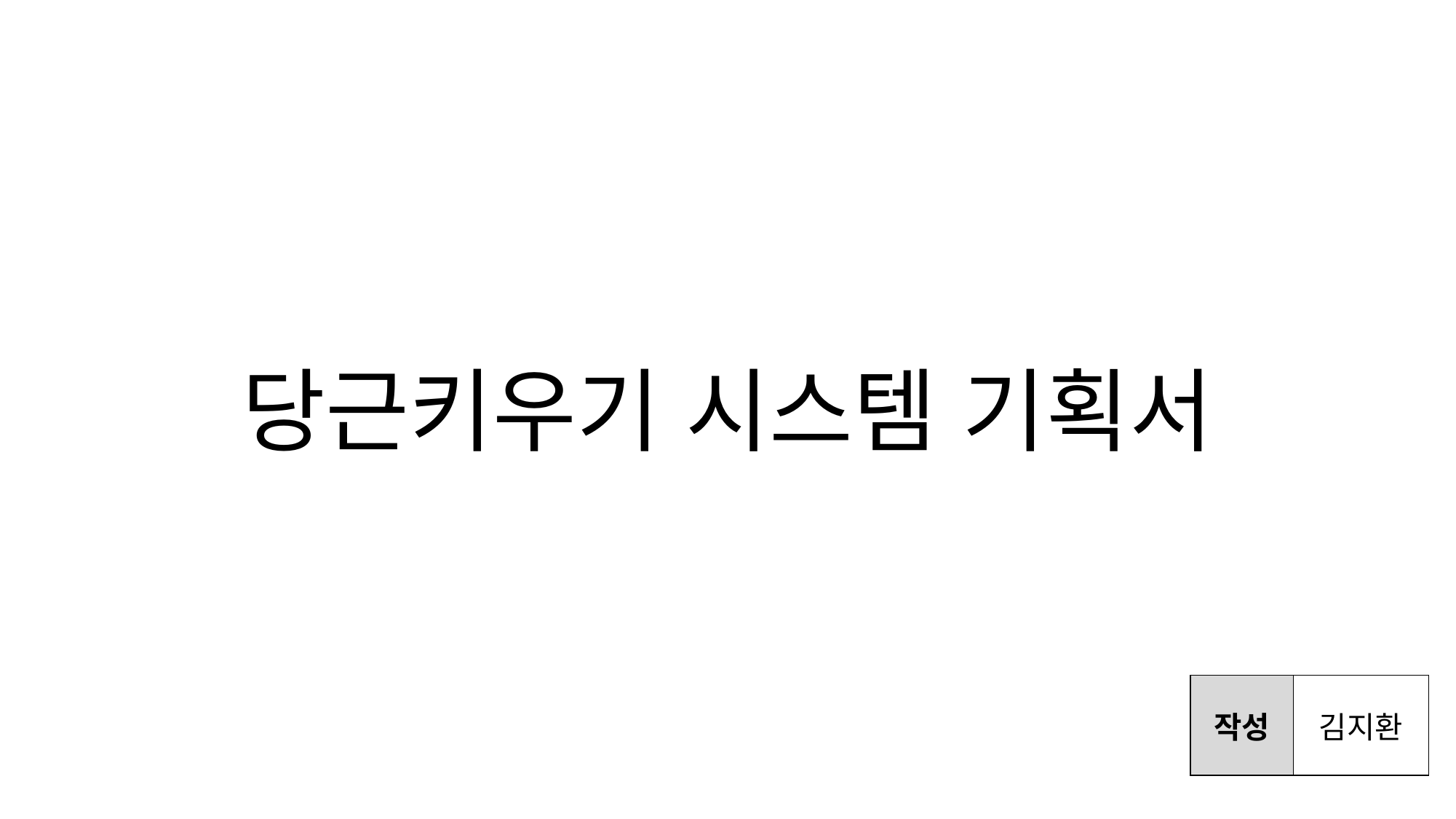

# 당근키우기 시스템 기획서
| 작성 | 김지환 |
| --- | --- |